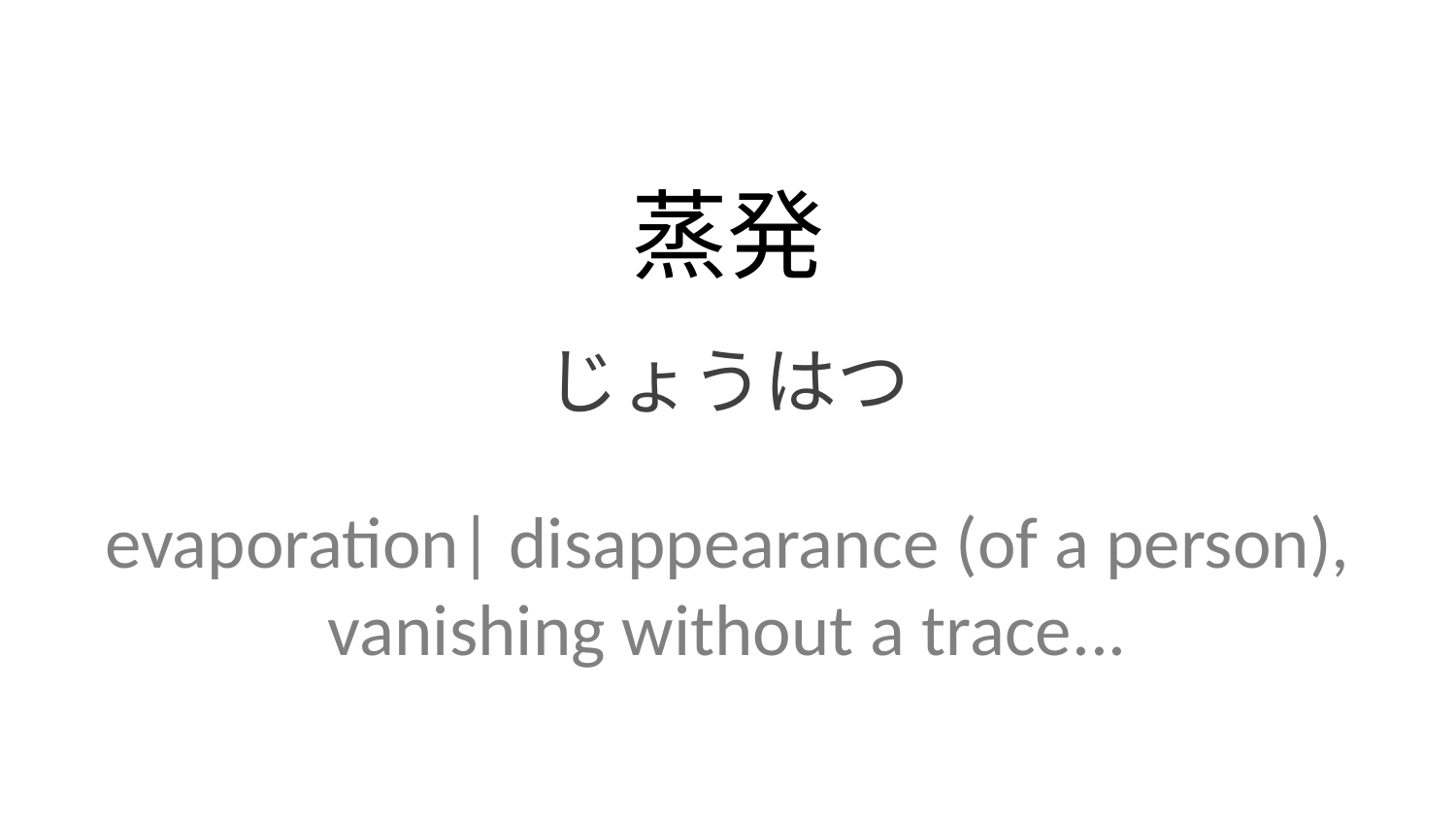

蒸発

じょうはつ
evaporation| disappearance (of a person), vanishing without a trace...